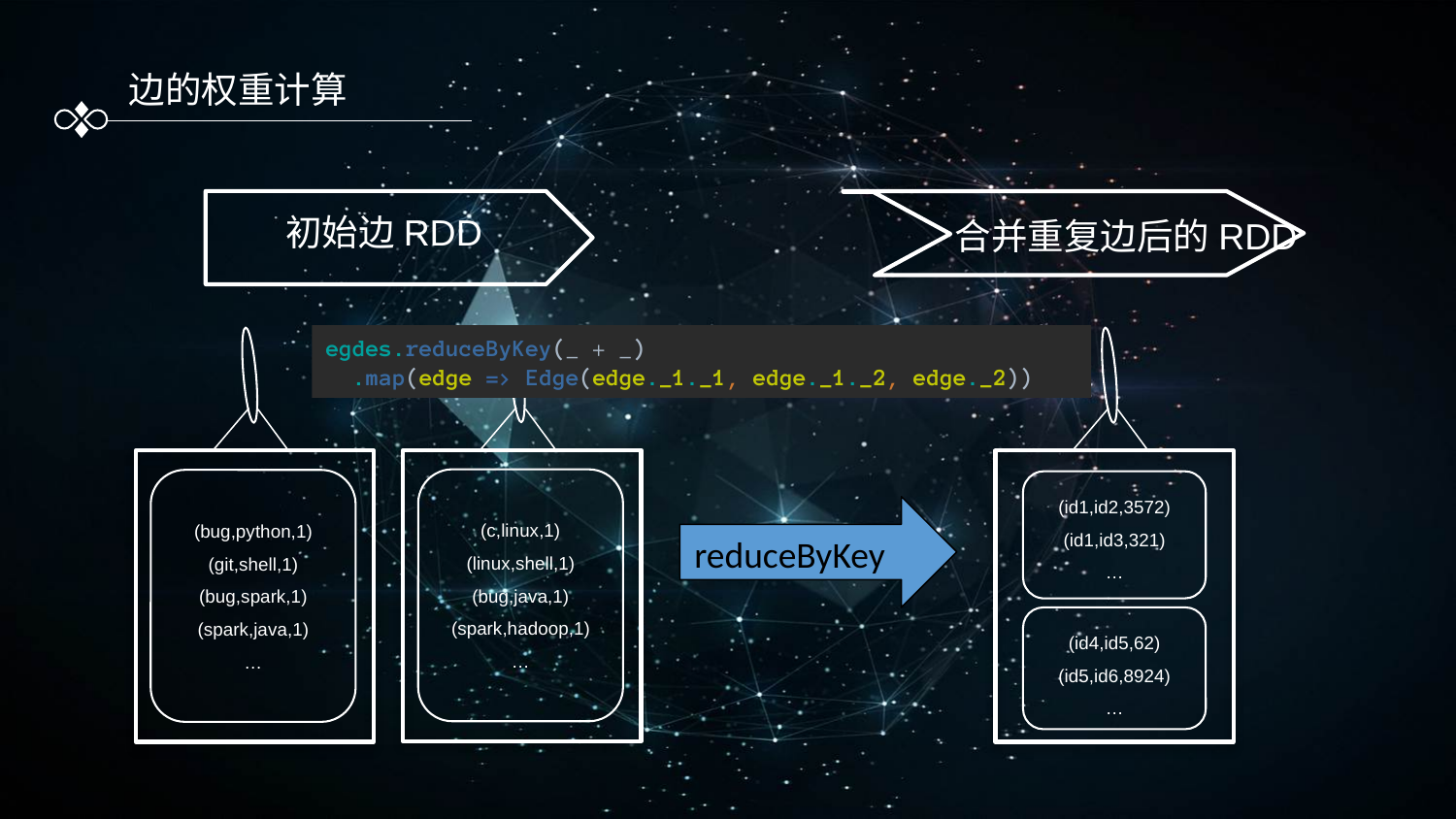

边的权重计算

初始边RDD

合并重复边后的RDD
egdes.reduceByKey(_ + _)
  .map(edge => Edge(edge._1._1, edge._1._2, edge._2))

(c,linux,1)
(linux,shell,1)
(bug,java,1)
(spark,hadoop,1)
…

(bug,python,1)
(git,shell,1)
(bug,spark,1)
(spark,java,1)
…

(id1,id2,3572)
(id1,id3,321)
…
reduceByKey
(id4,id5,62)
(id5,id6,8924)
…